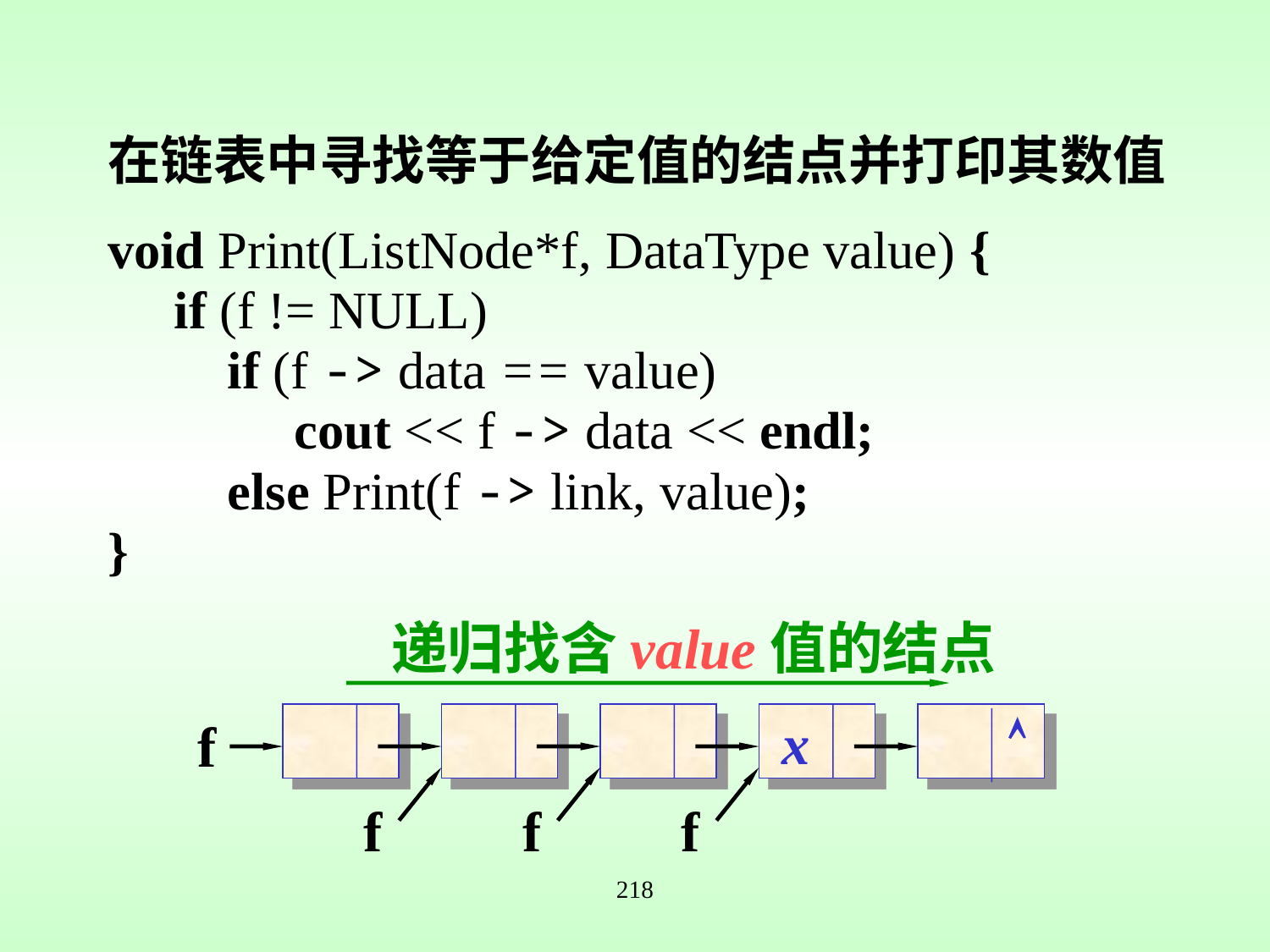

# 在链表中寻找等于给定值的结点并打印其数值 void Print(ListNode*f, DataType value) { if (f != NULL) if (f -> data == value) cout << f -> data << endl; else Print(f -> link, value); }
递归找含value值的结点

x
f

∧

f
f
f
218